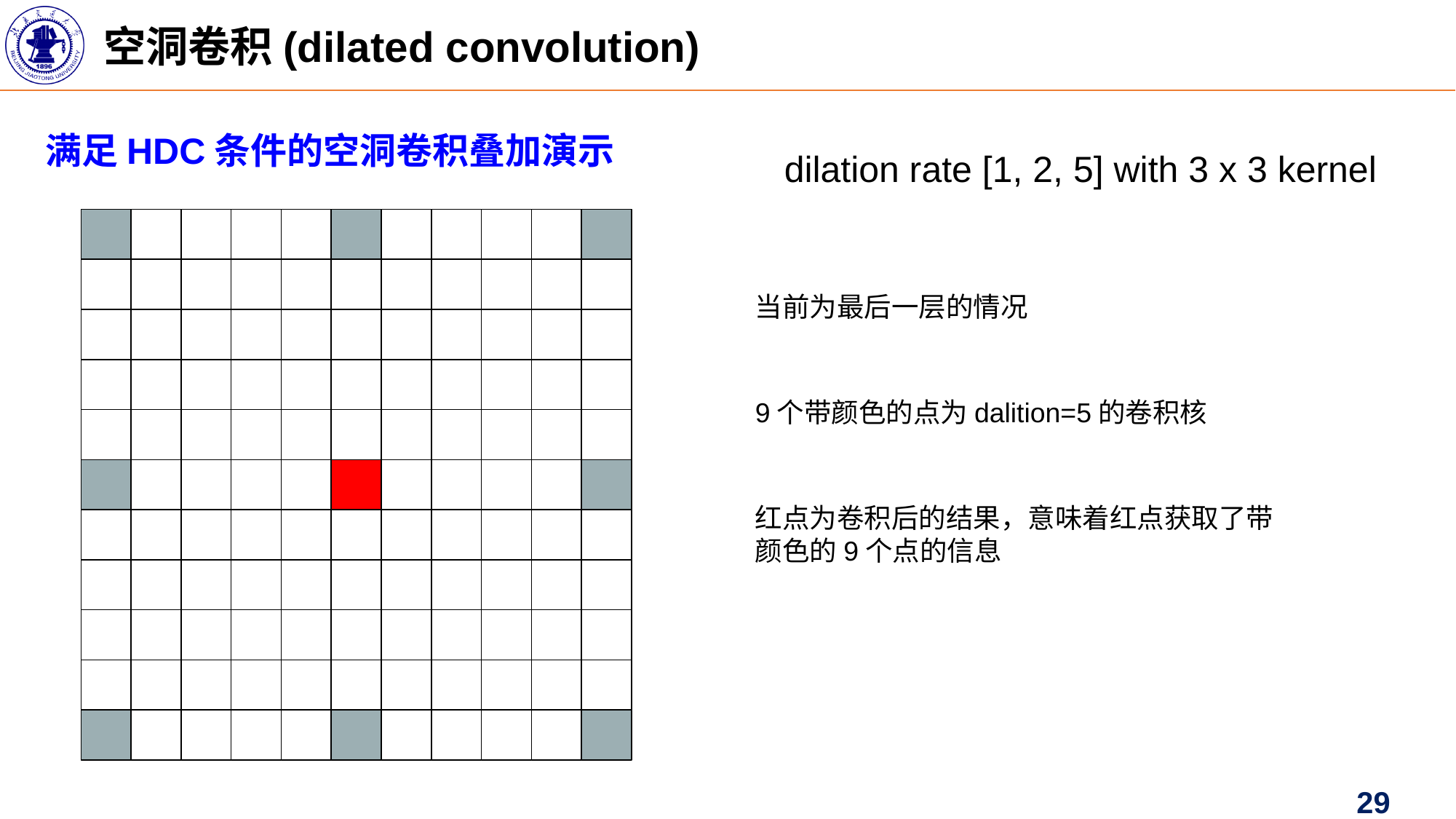

空洞卷积(dilated convolution)
满足HDC条件的空洞卷积叠加演示
dilation rate [1, 2, 5] with 3 x 3 kernel

当前为最后一层的情况
9个带颜色的点为dalition=5的卷积核
红点为卷积后的结果，意味着红点获取了带颜色的9个点的信息